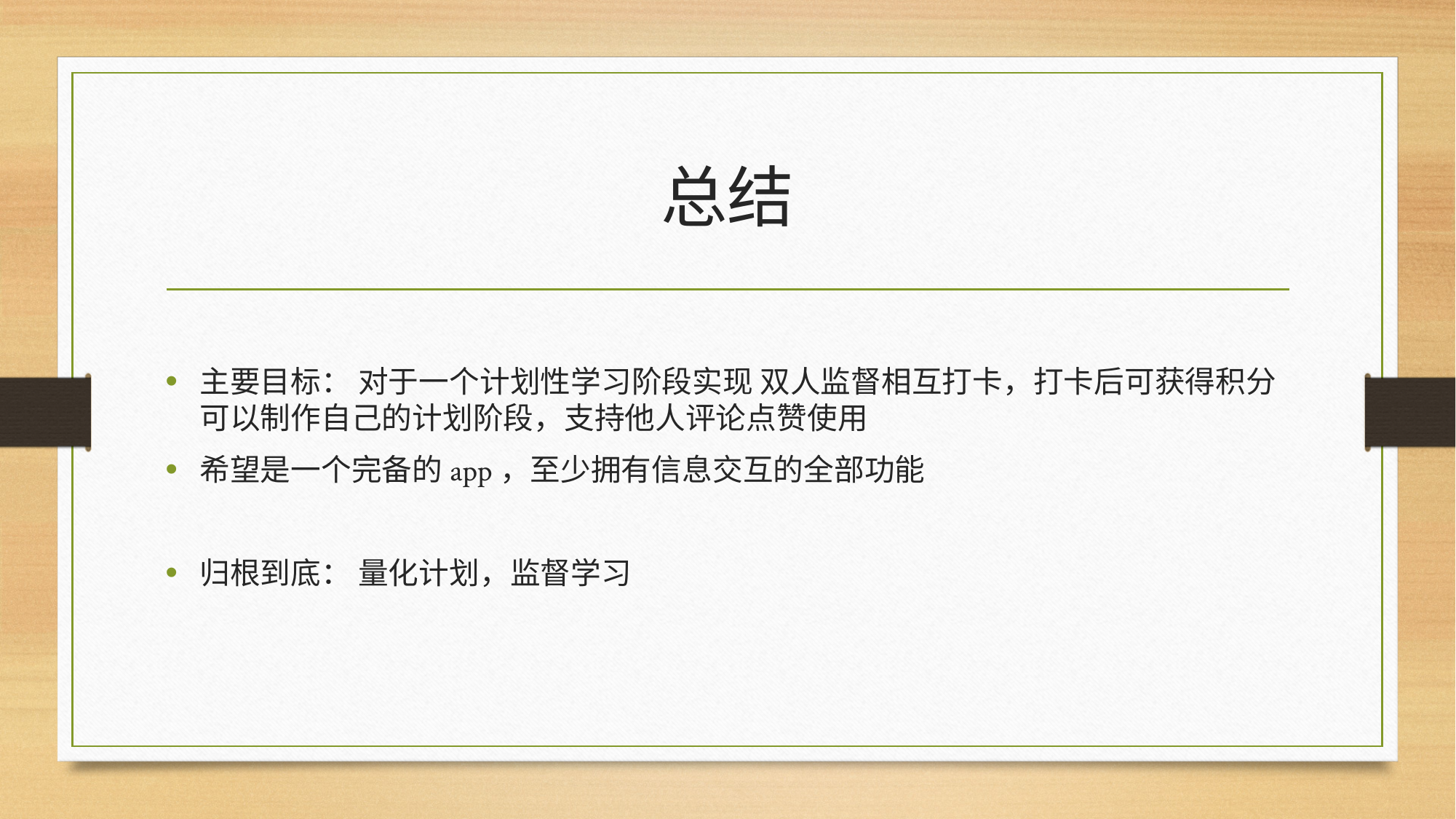

# 总结

主要目标： 对于一个计划性学习阶段实现 双人监督相互打卡，打卡后可获得积分可以制作自己的计划阶段，支持他人评论点赞使用
希望是一个完备的app，至少拥有信息交互的全部功能

归根到底： 量化计划，监督学习